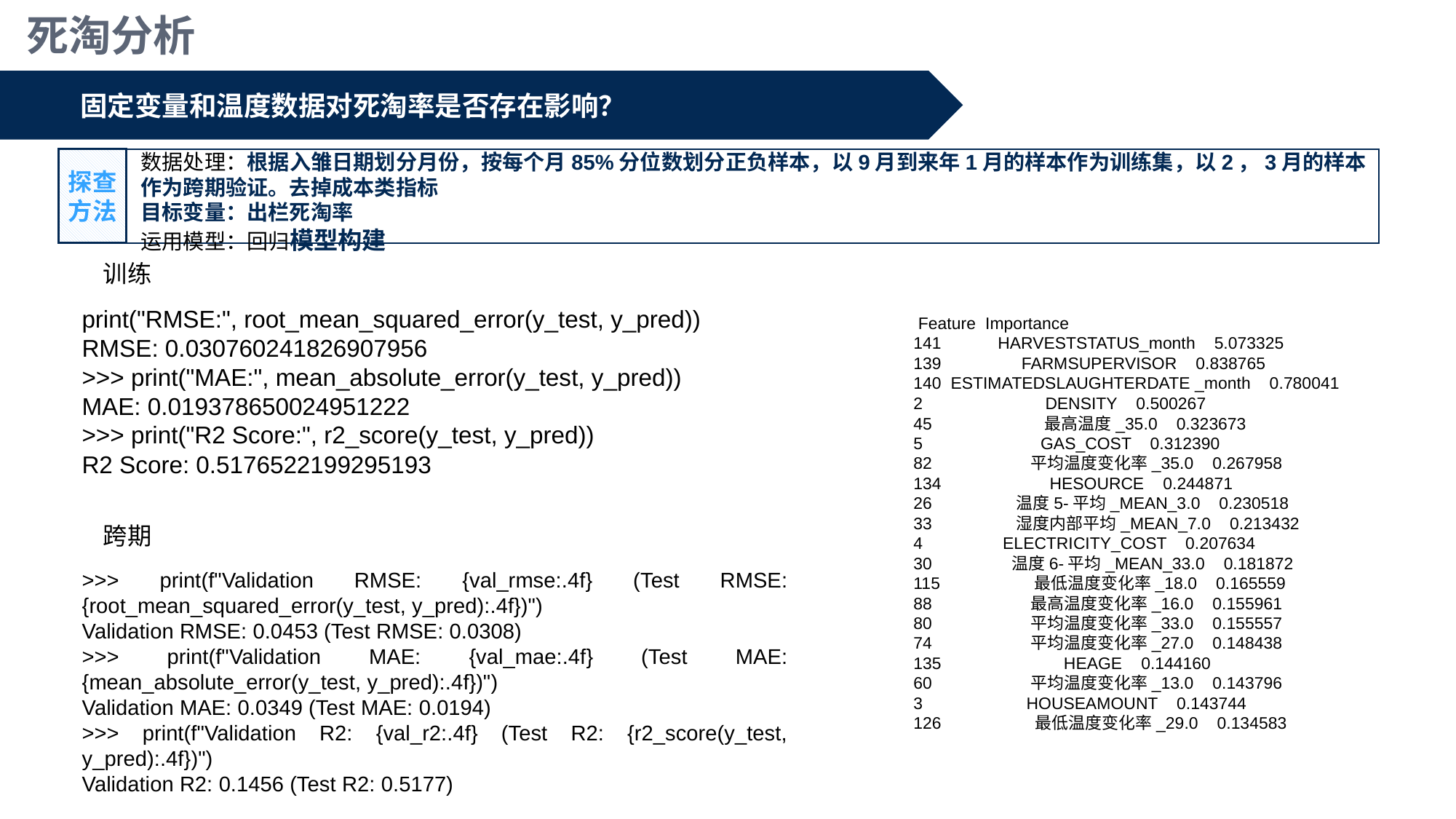

死淘分析

固定变量和温度数据对死淘率是否存在影响？

探查方法

数据处理：根据入雏日期划分月份，按每个月85%分位数划分正负样本，以9月到来年1月的样本作为训练集，以2，3月的样本作为跨期验证。去掉成本类指标
目标变量：出栏死淘率
运用模型：回归模型构建
训练
print("RMSE:", root_mean_squared_error(y_test, y_pred))
RMSE: 0.030760241826907956
>>> print("MAE:", mean_absolute_error(y_test, y_pred))
MAE: 0.019378650024951222
>>> print("R2 Score:", r2_score(y_test, y_pred))
R2 Score: 0.5176522199295193
 Feature  Importance
141            HARVESTSTATUS_month    5.073325
139                 FARMSUPERVISOR    0.838765
140  ESTIMATEDSLAUGHTERDATE _month    0.780041
2                          DENSITY    0.500267
45                       最高温度_35.0    0.323673
5                         GAS_COST    0.312390
82                    平均温度变化率_35.0    0.267958
134                       HESOURCE    0.244871
26                 温度5-平均_MEAN_3.0    0.230518
33                 湿度内部平均_MEAN_7.0    0.213432
4                 ELECTRICITY_COST    0.207634
30                温度6-平均_MEAN_33.0    0.181872
115                   最低温度变化率_18.0    0.165559
88                    最高温度变化率_16.0    0.155961
80                    平均温度变化率_33.0    0.155557
74                    平均温度变化率_27.0    0.148438
135                          HEAGE    0.144160
60                    平均温度变化率_13.0    0.143796
3                      HOUSEAMOUNT    0.143744
126                   最低温度变化率_29.0    0.134583
跨期
>>> print(f"Validation RMSE: {val_rmse:.4f} (Test RMSE: {root_mean_squared_error(y_test, y_pred):.4f})")
Validation RMSE: 0.0453 (Test RMSE: 0.0308)
>>> print(f"Validation MAE: {val_mae:.4f} (Test MAE: {mean_absolute_error(y_test, y_pred):.4f})")
Validation MAE: 0.0349 (Test MAE: 0.0194)
>>> print(f"Validation R2: {val_r2:.4f} (Test R2: {r2_score(y_test, y_pred):.4f})")
Validation R2: 0.1456 (Test R2: 0.5177)